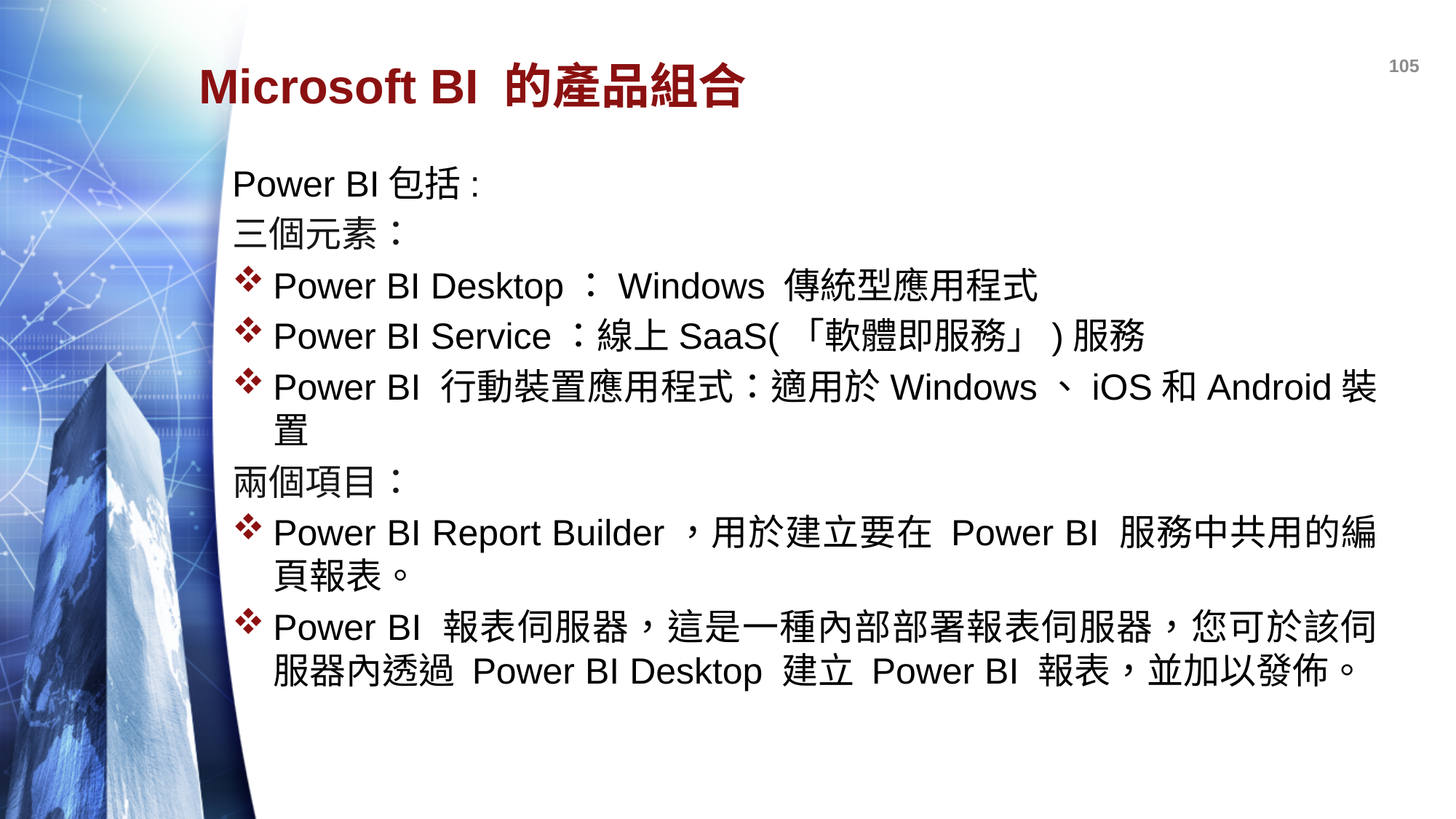

105
# Microsoft BI 的產品組合
Power BI包括:
三個元素：
Power BI Desktop：Windows 傳統型應用程式
Power BI Service：線上SaaS(「軟體即服務」)服務
Power BI 行動裝置應用程式：適用於Windows、iOS和Android裝置
兩個項目：
Power BI Report Builder，用於建立要在 Power BI 服務中共用的編頁報表。
Power BI 報表伺服器，這是一種內部部署報表伺服器，您可於該伺服器內透過 Power BI Desktop 建立 Power BI 報表，並加以發佈。